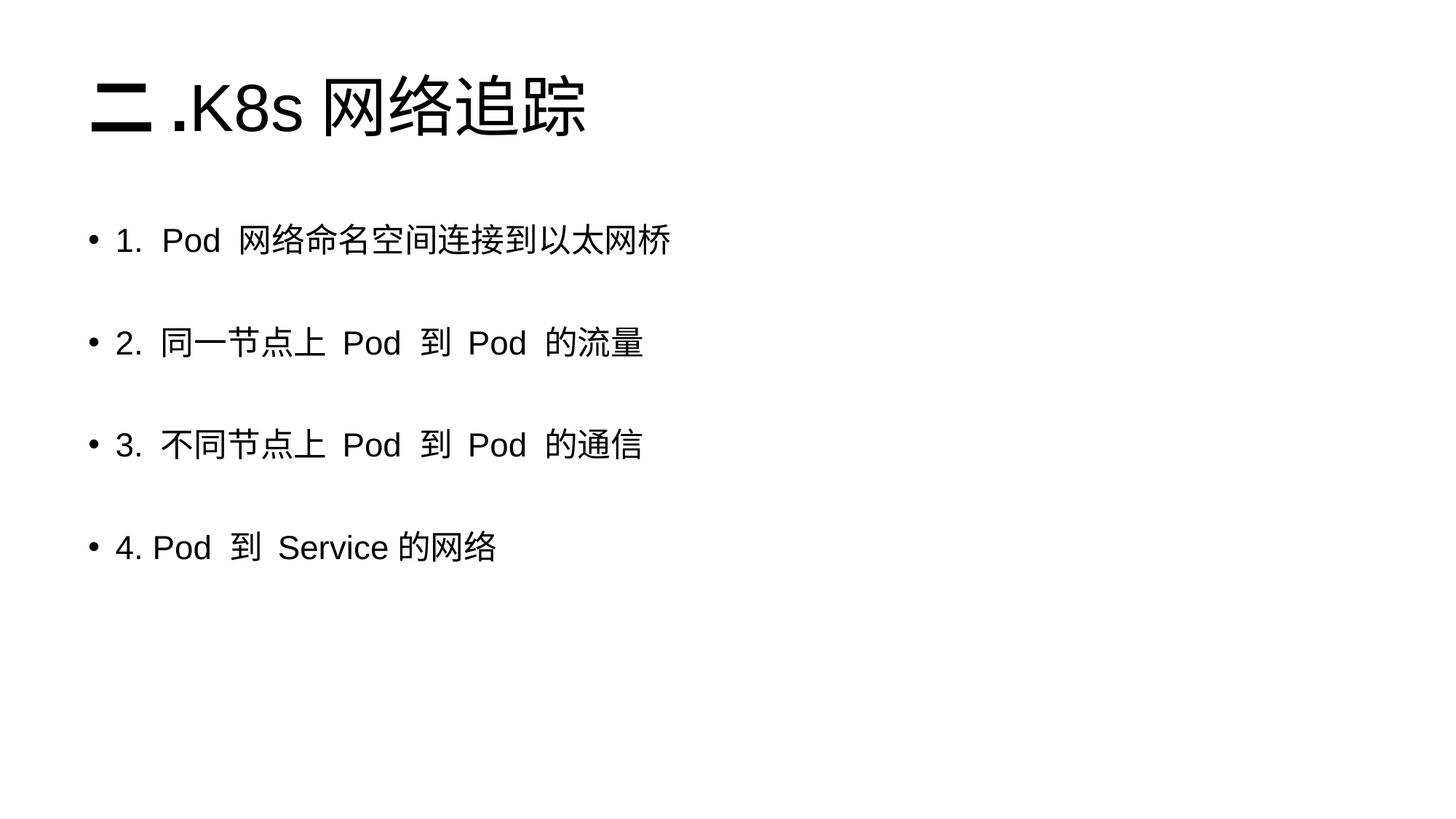

# 二.K8s网络追踪
1.  Pod 网络命名空间连接到以太网桥

2. 同一节点上 Pod 到 Pod 的流量

3. 不同节点上 Pod 到 Pod 的通信

4. Pod 到 Service的网络